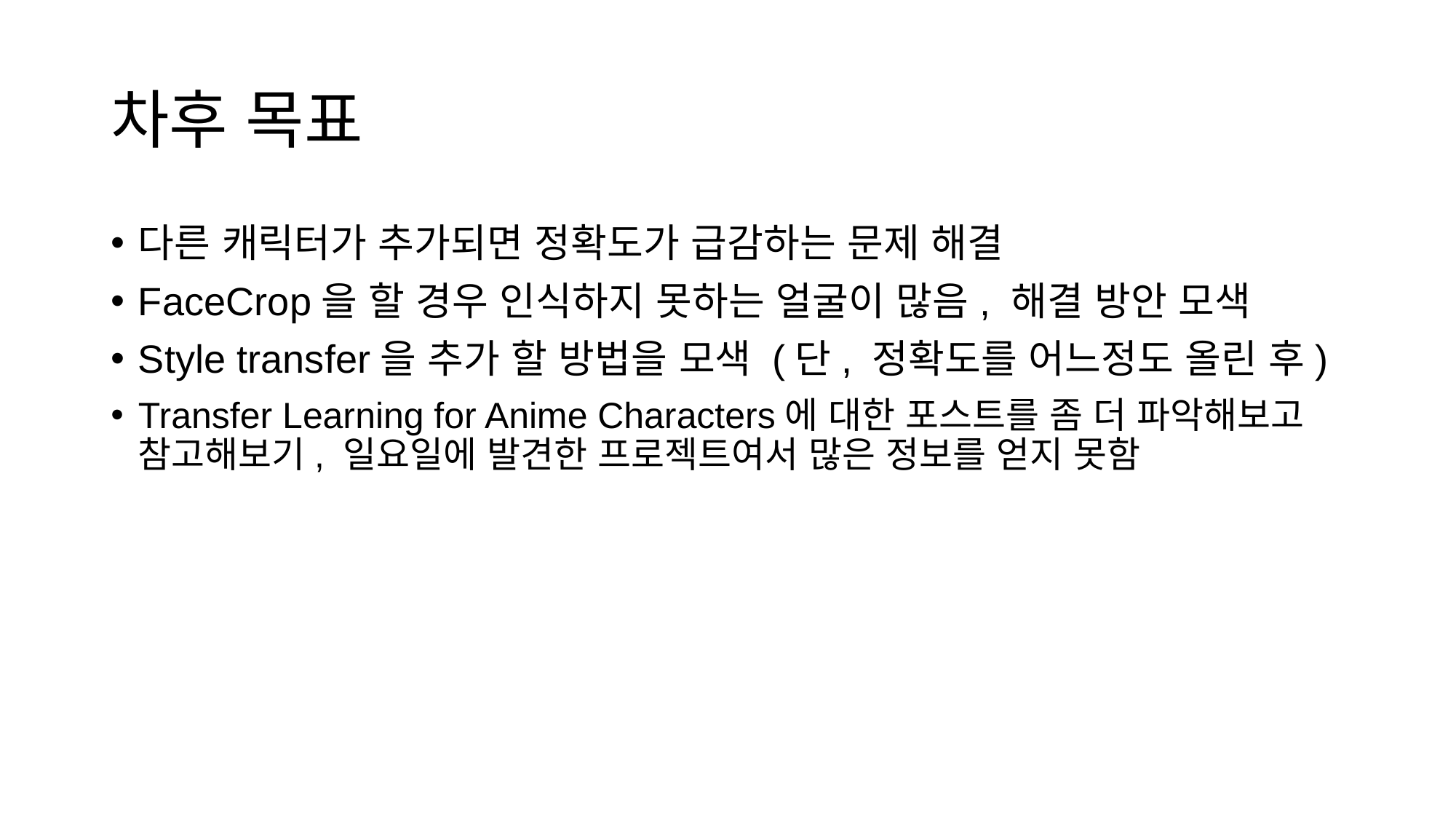

# 차후 목표
다른 캐릭터가 추가되면 정확도가 급감하는 문제 해결
FaceCrop을 할 경우 인식하지 못하는 얼굴이 많음, 해결 방안 모색
Style transfer을 추가 할 방법을 모색 (단, 정확도를 어느정도 올린 후)
Transfer Learning for Anime Characters에 대한 포스트를 좀 더 파악해보고 참고해보기, 일요일에 발견한 프로젝트여서 많은 정보를 얻지 못함